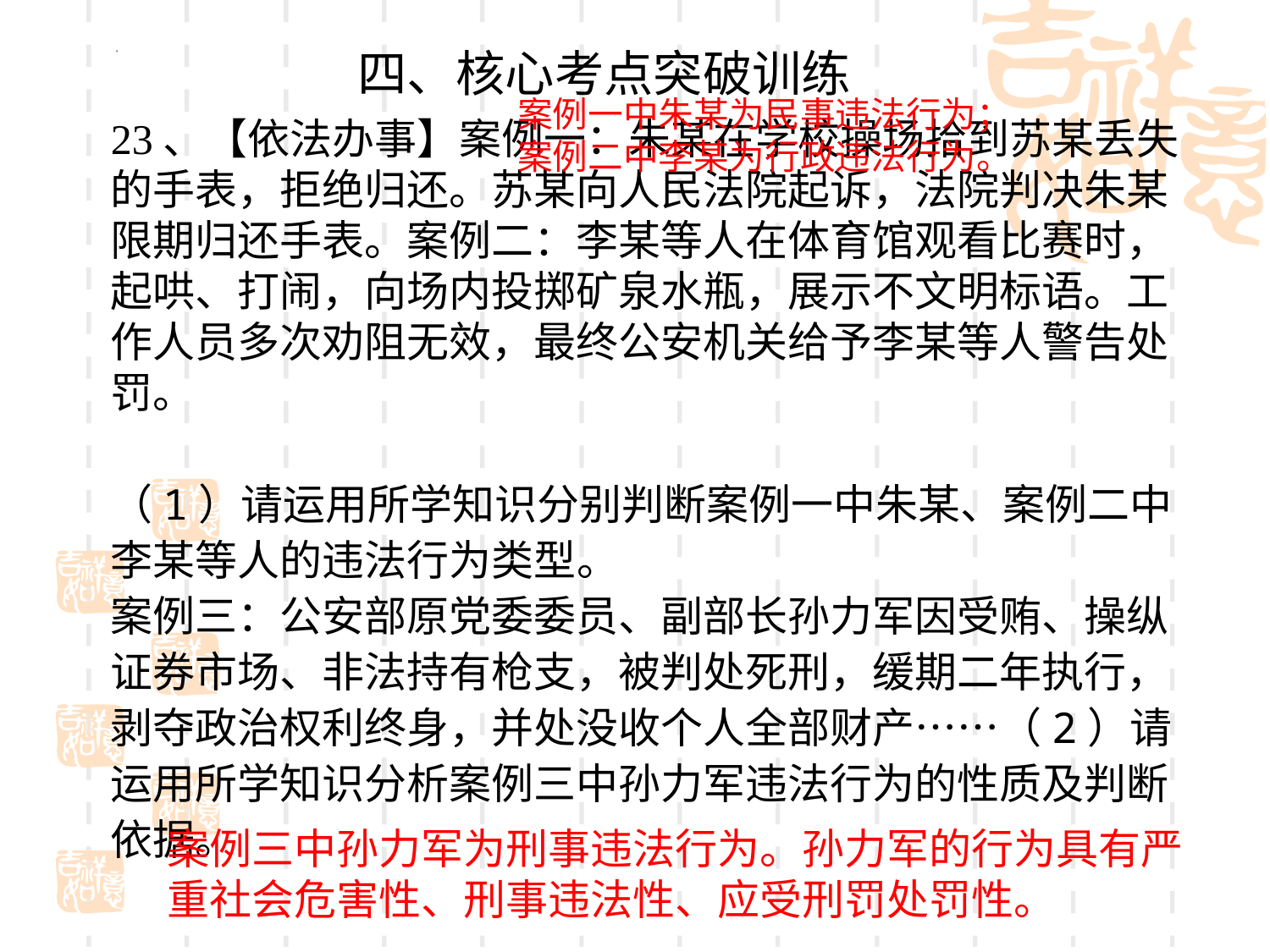

四、核心考点突破训练
案例一中朱某为民事违法行为；
案例二中李某为行政违法行为。
23、【依法办事】案例一：朱某在学校操场拾到苏某丢失的手表，拒绝归还。苏某向人民法院起诉，法院判决朱某限期归还手表。案例二：李某等人在体育馆观看比赛时，起哄、打闹，向场内投掷矿泉水瓶，展示不文明标语。工作人员多次劝阻无效，最终公安机关给予李某等人警告处罚。

（1）请运用所学知识分别判断案例一中朱某、案例二中李某等人的违法行为类型。
案例三：公安部原党委委员、副部长孙力军因受贿、操纵证券市场、非法持有枪支，被判处死刑，缓期二年执行，剥夺政治权利终身，并处没收个人全部财产……（2）请运用所学知识分析案例三中孙力军违法行为的性质及判断依据。

案例三中孙力军为刑事违法行为。孙力军的行为具有严重社会危害性、刑事违法性、应受刑罚处罚性。